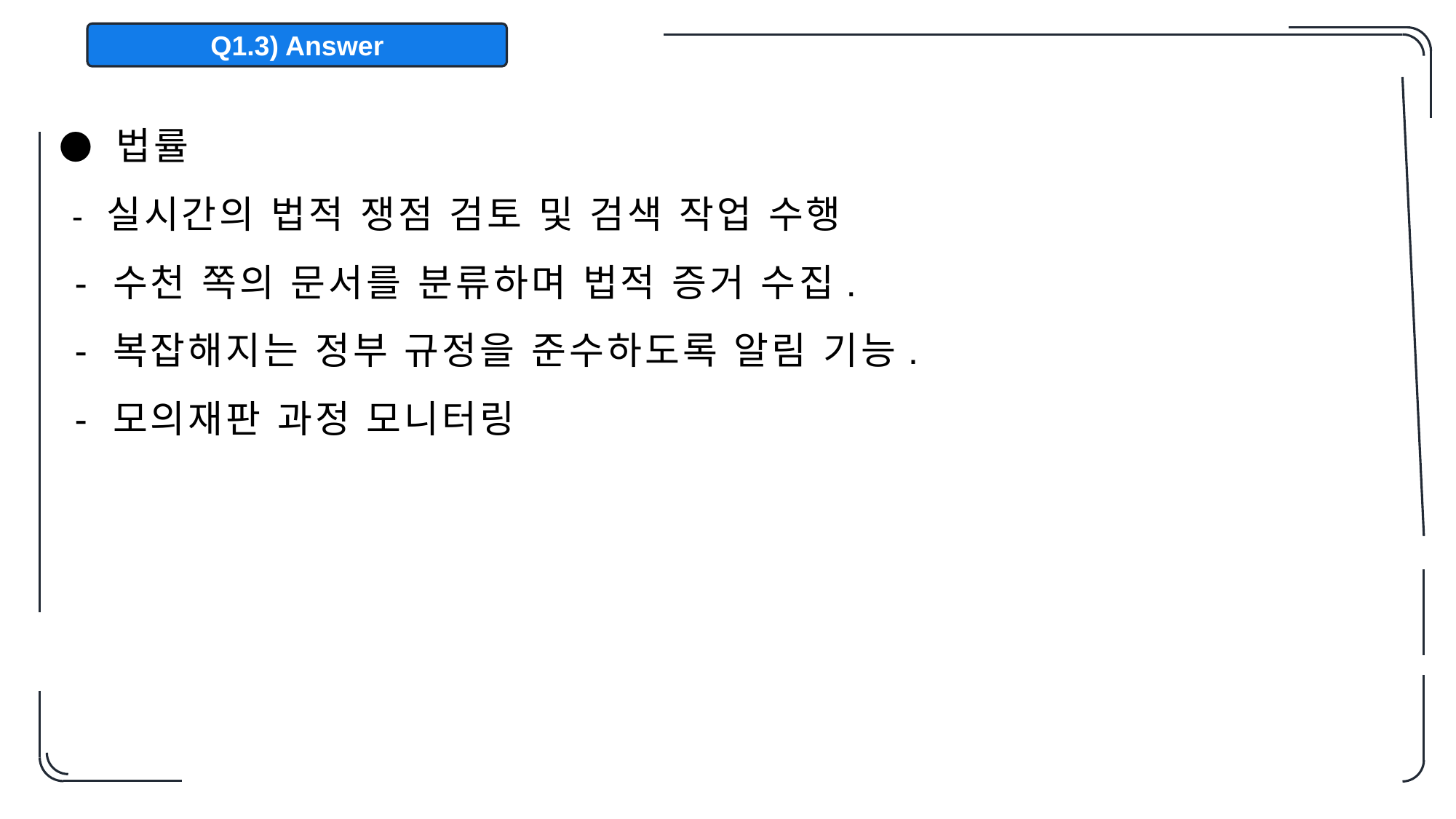

Q1.3) Answer

 ● 법률
  - 실시간의 법적 쟁점 검토 및 검색 작업 수행
  - 수천 쪽의 문서를 분류하며 법적 증거 수집.
  - 복잡해지는 정부 규정을 준수하도록 알림 기능.
  - 모의재판 과정 모니터링